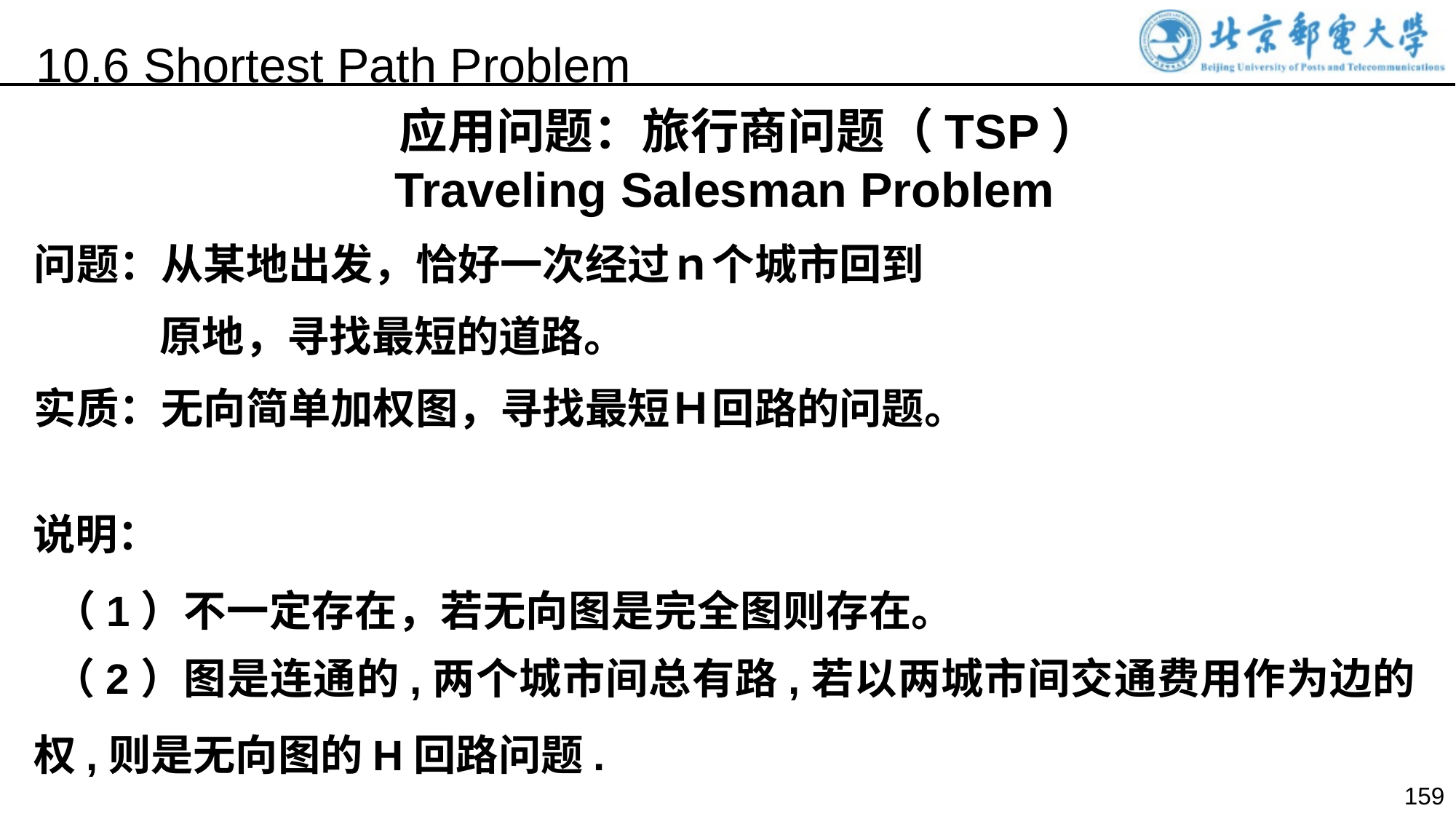

10.6 Shortest Path Problem
   应用问题：旅行商问题（TSP）
   Traveling Salesman Problem
问题：从某地出发，恰好一次经过ｎ个城市回到
            原地，寻找最短的道路。
实质：无向简单加权图，寻找最短Ｈ回路的问题。
说明：
 （1）不一定存在，若无向图是完全图则存在。
 （2）图是连通的,两个城市间总有路,若以两城市间交通费用作为边的权,则是无向图的H回路问题.